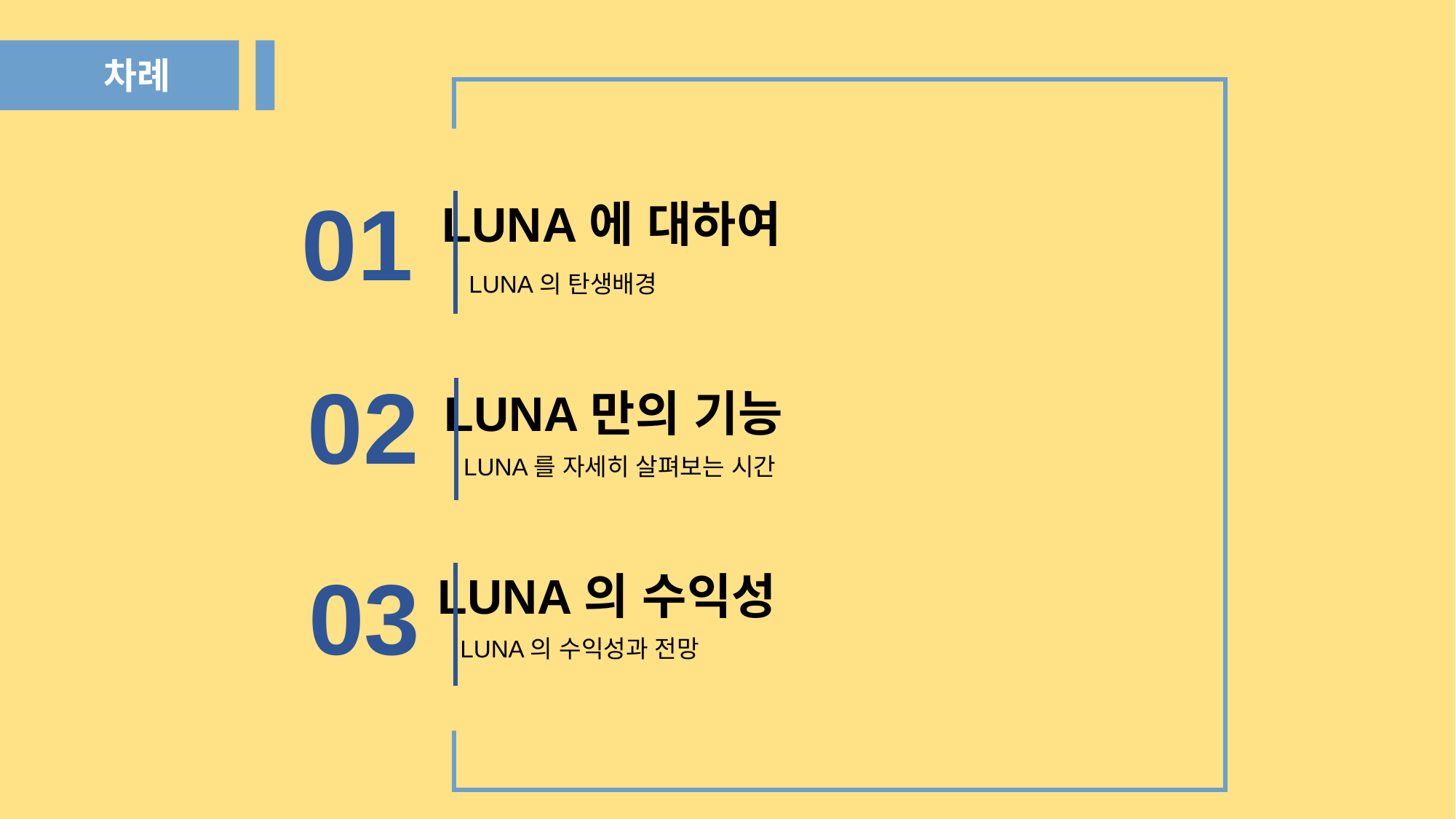

차례

01
LUNA에 대하여
LUNA의 탄생배경
02
LUNA만의 기능
LUNA를 자세히 살펴보는 시간
03
LUNA의 수익성
LUNA의 수익성과 전망